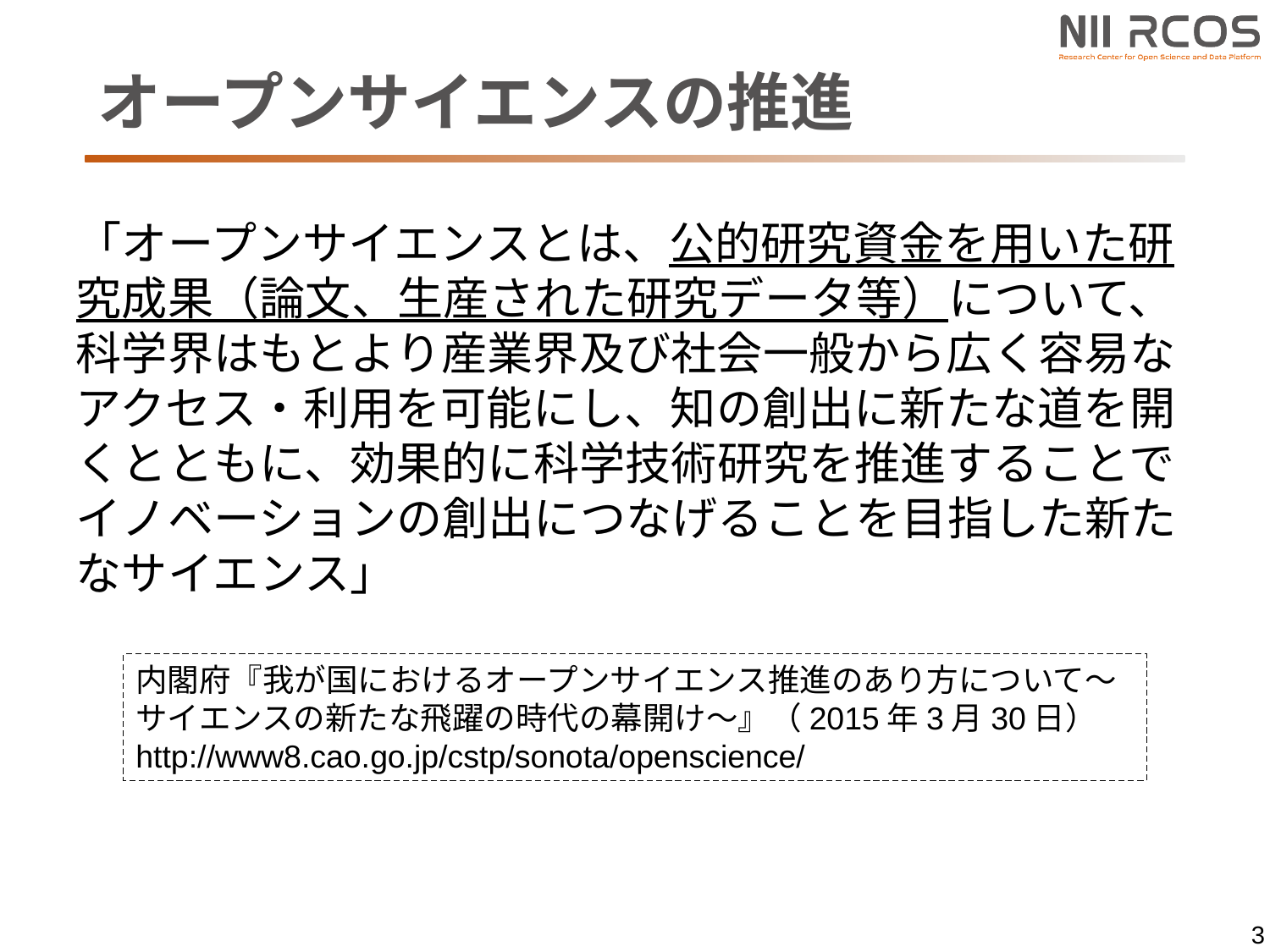

# オープンサイエンスの推進
「オープンサイエンスとは、公的研究資金を用いた研究成果（論文、生産された研究データ等）について、科学界はもとより産業界及び社会一般から広く容易なアクセス・利用を可能にし、知の創出に新たな道を開くとともに、効果的に科学技術研究を推進することでイノベーションの創出につなげることを目指した新たなサイエンス」
内閣府『我が国におけるオープンサイエンス推進のあり方について～
サイエンスの新たな飛躍の時代の幕開け～』（2015年3月30日）
http://www8.cao.go.jp/cstp/sonota/openscience/
3